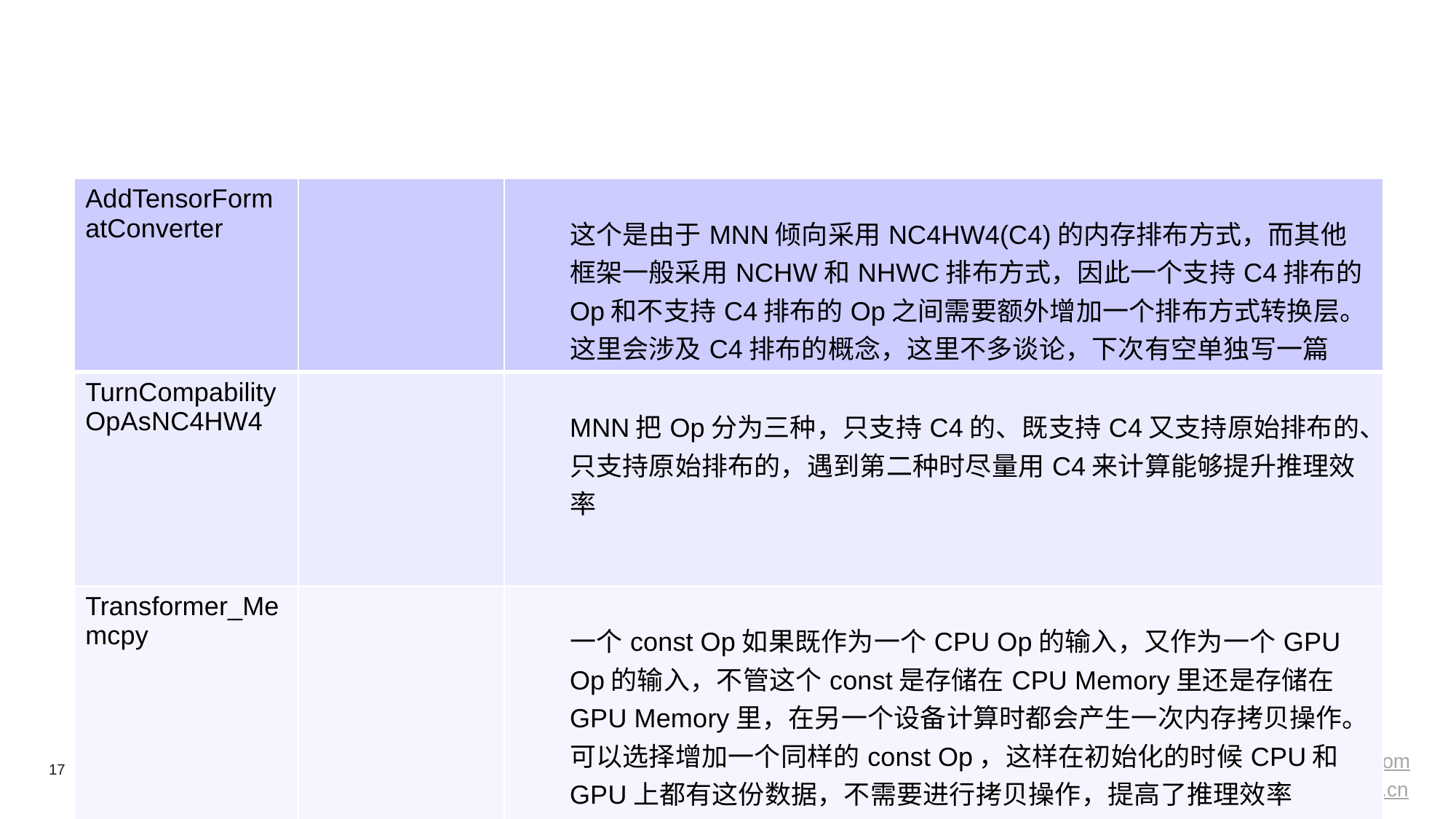

#
| AddTensorFormatConverter |  | 这个是由于MNN倾向采用NC4HW4(C4)的内存排布方式，而其他框架一般采用NCHW和NHWC排布方式，因此一个支持C4排布的Op和不支持C4排布的Op之间需要额外增加一个排布方式转换层。这里会涉及C4排布的概念，这里不多谈论，下次有空单独写一篇 |
| --- | --- | --- |
| TurnCompabilityOpAsNC4HW4 |  | MNN把Op分为三种，只支持C4的、既支持C4又支持原始排布的、只支持原始排布的，遇到第二种时尽量用C4来计算能够提升推理效率 |
| Transformer\_Memcpy |  | 一个const Op如果既作为一个CPU Op的输入，又作为一个GPU Op的输入，不管这个const是存储在CPU Memory里还是存储在GPU Memory里，在另一个设备计算时都会产生一次内存拷贝操作。可以选择增加一个同样的const Op，这样在初始化的时候CPU和GPU上都有这份数据，不需要进行拷贝操作，提高了推理效率 |